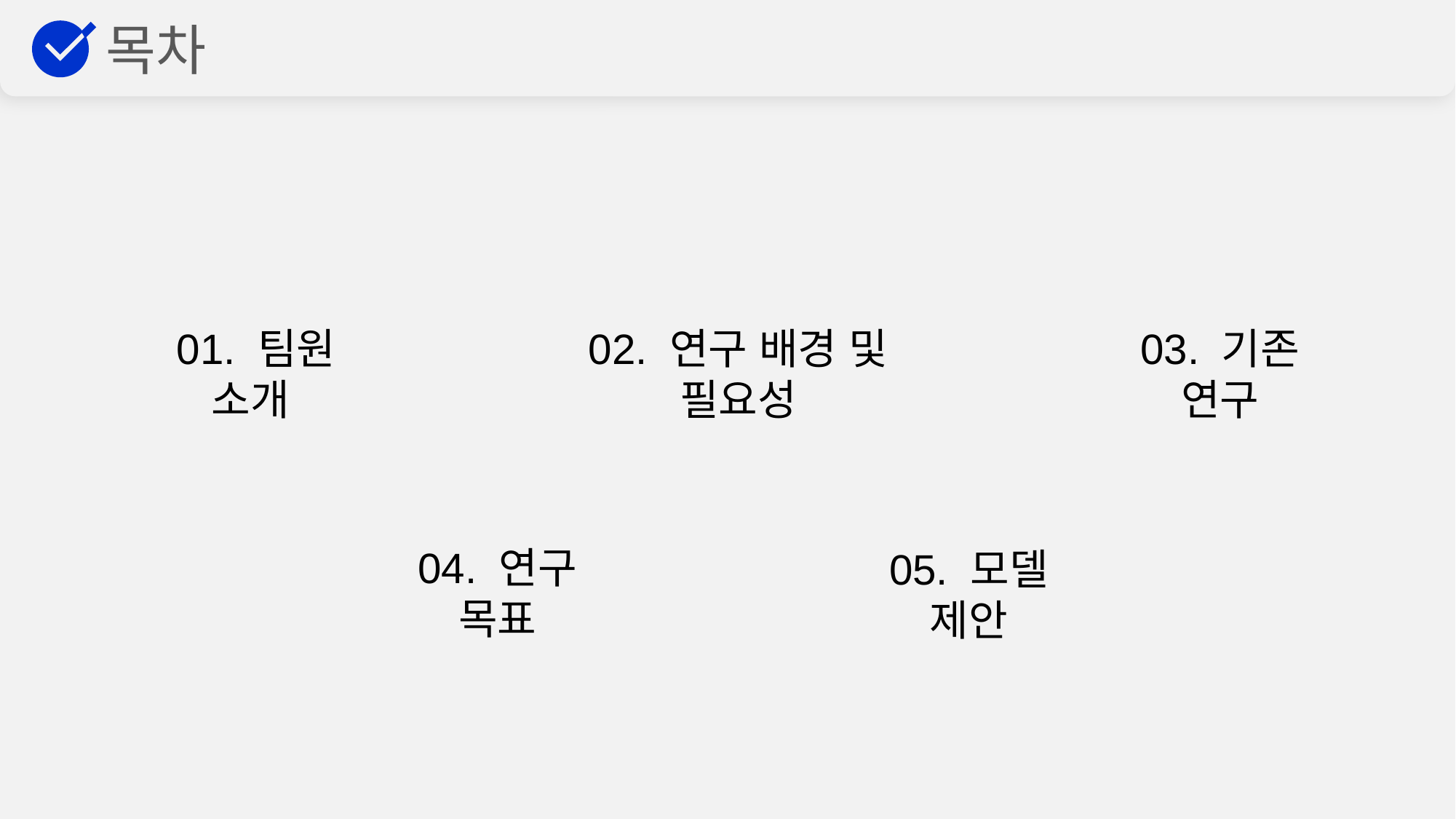

목차

01. 팀원 소개
02. 연구 배경 및 필요성
03. 기존 연구
04. 연구 목표
05. 모델 제안